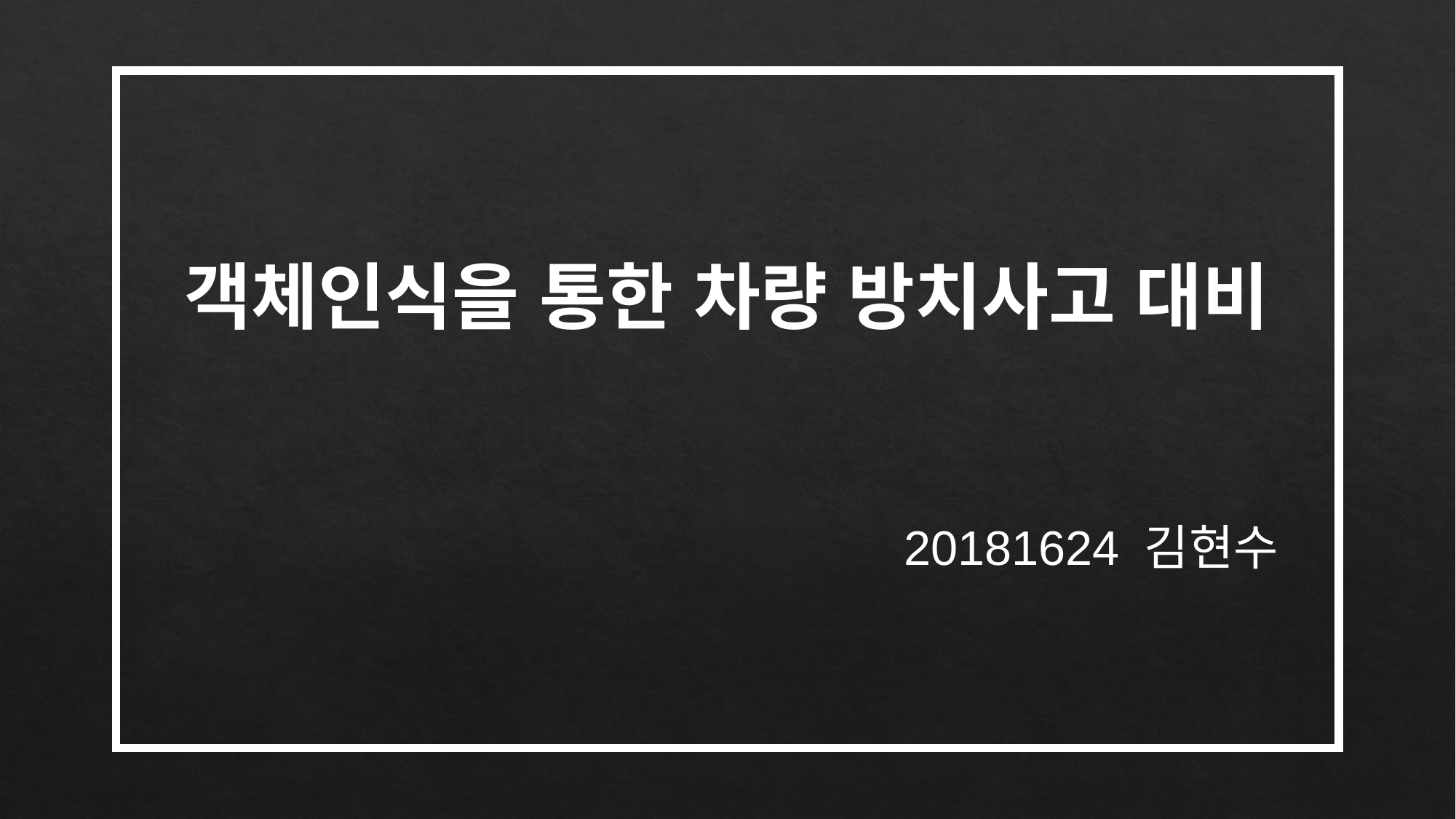

객체인식을 통한 차량 방치사고 대비
20181624 김현수